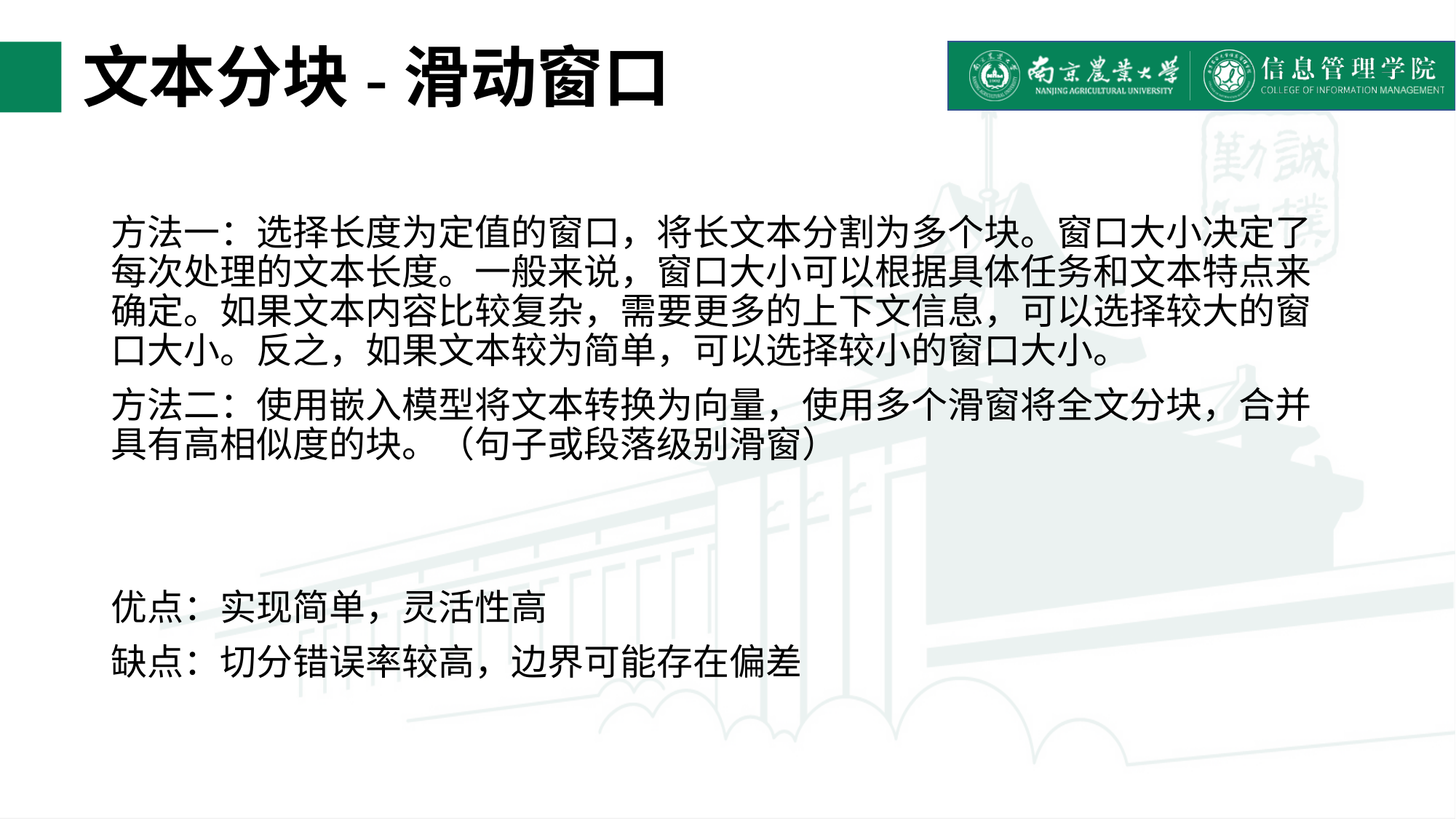

# 文本分块-滑动窗口
方法一：选择长度为定值的窗口，将长文本分割为多个块。窗口大小决定了每次处理的文本长度。一般来说，窗口大小可以根据具体任务和文本特点来确定。如果文本内容比较复杂，需要更多的上下文信息，可以选择较大的窗口大小。反之，如果文本较为简单，可以选择较小的窗口大小。
方法二：使用嵌入模型将文本转换为向量，使用多个滑窗将全文分块，合并具有高相似度的块。（句子或段落级别滑窗）

优点：实现简单，灵活性高
缺点：切分错误率较高，边界可能存在偏差